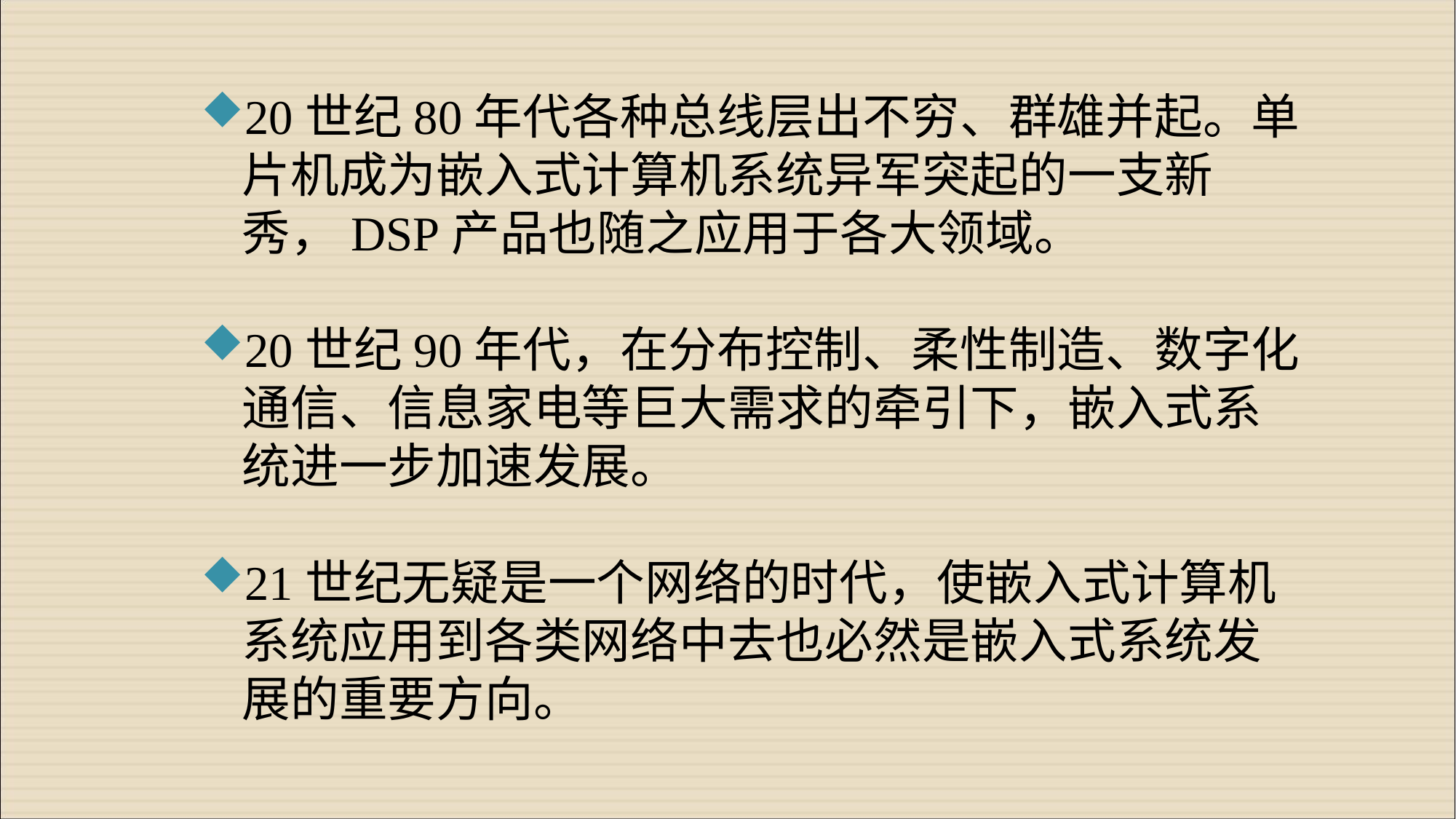

20世纪80年代各种总线层出不穷、群雄并起。单片机成为嵌入式计算机系统异军突起的一支新秀，DSP产品也随之应用于各大领域。

20世纪90年代，在分布控制、柔性制造、数字化通信、信息家电等巨大需求的牵引下，嵌入式系统进一步加速发展。

21世纪无疑是一个网络的时代，使嵌入式计算机系统应用到各类网络中去也必然是嵌入式系统发展的重要方向。